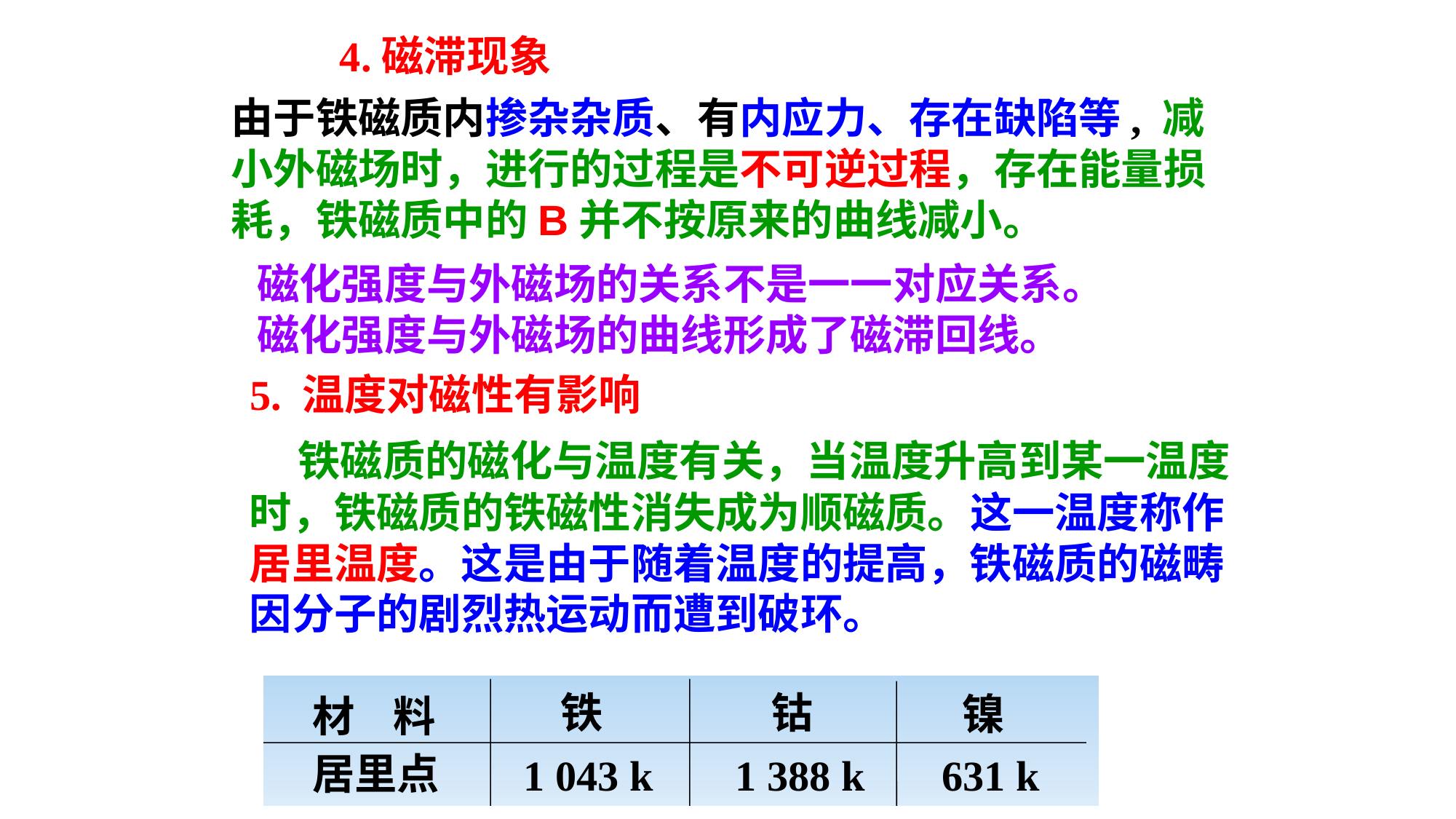

4.磁滞现象
由于铁磁质内掺杂杂质、有内应力、存在缺陷等, 减小外磁场时，进行的过程是不可逆过程，存在能量损耗，铁磁质中的B并不按原来的曲线减小。
磁化强度与外磁场的关系不是一一对应关系。磁化强度与外磁场的曲线形成了磁滞回线。
5. 温度对磁性有影响
    铁磁质的磁化与温度有关，当温度升高到某一温度时，铁磁质的铁磁性消失成为顺磁质。这一温度称作居里温度。这是由于随着温度的提高，铁磁质的磁畴因分子的剧烈热运动而遭到破环。

铁
钴
镍
材    料

居里点
1 043 k
1 388 k
631 k